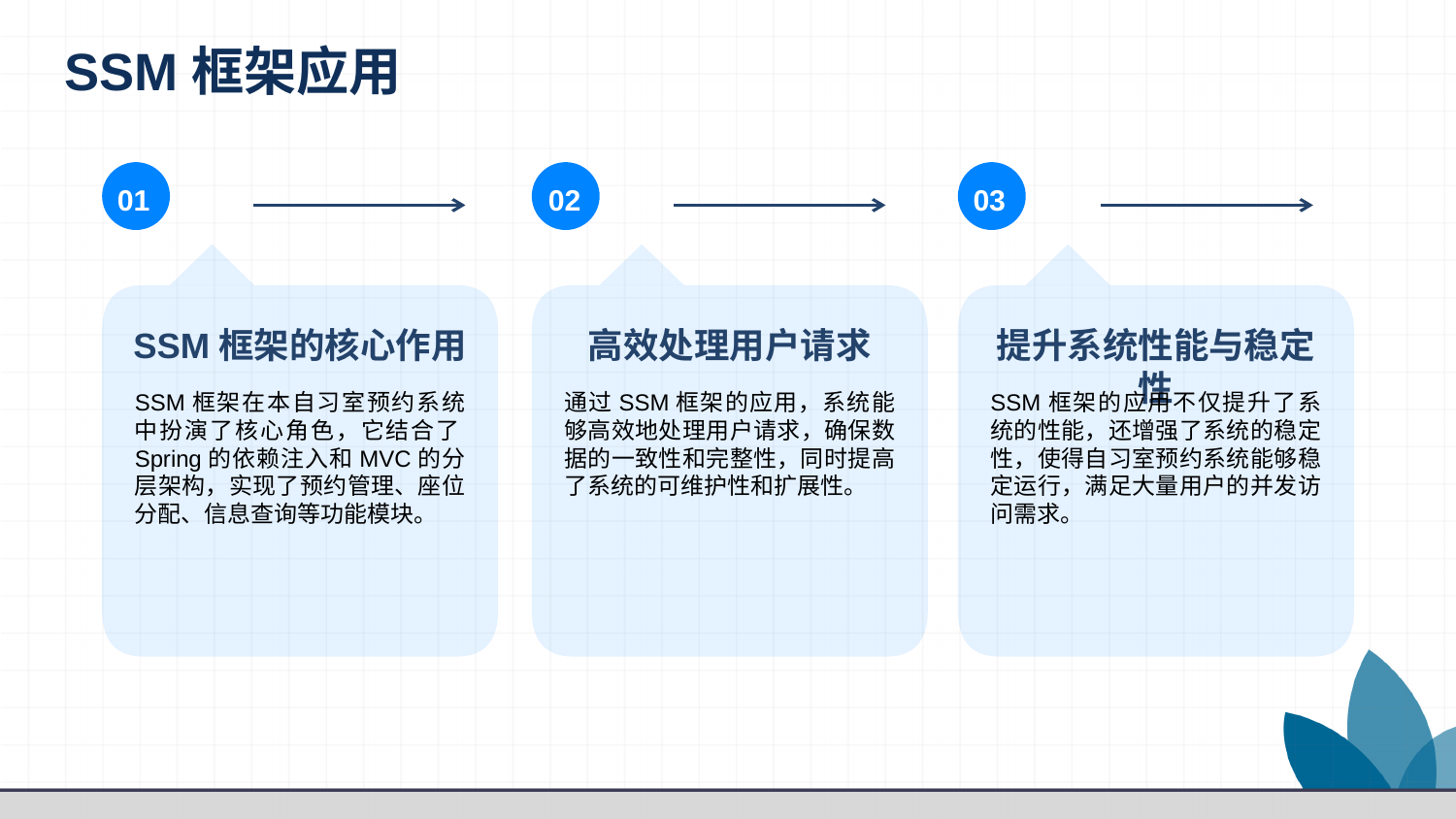

SSM框架应用

01
02
03

SSM框架的核心作用
高效处理用户请求
提升系统性能与稳定性
SSM框架在本自习室预约系统中扮演了核心角色，它结合了Spring的依赖注入和MVC的分层架构，实现了预约管理、座位分配、信息查询等功能模块。
通过SSM框架的应用，系统能够高效地处理用户请求，确保数据的一致性和完整性，同时提高了系统的可维护性和扩展性。
SSM框架的应用不仅提升了系统的性能，还增强了系统的稳定性，使得自习室预约系统能够稳定运行，满足大量用户的并发访问需求。